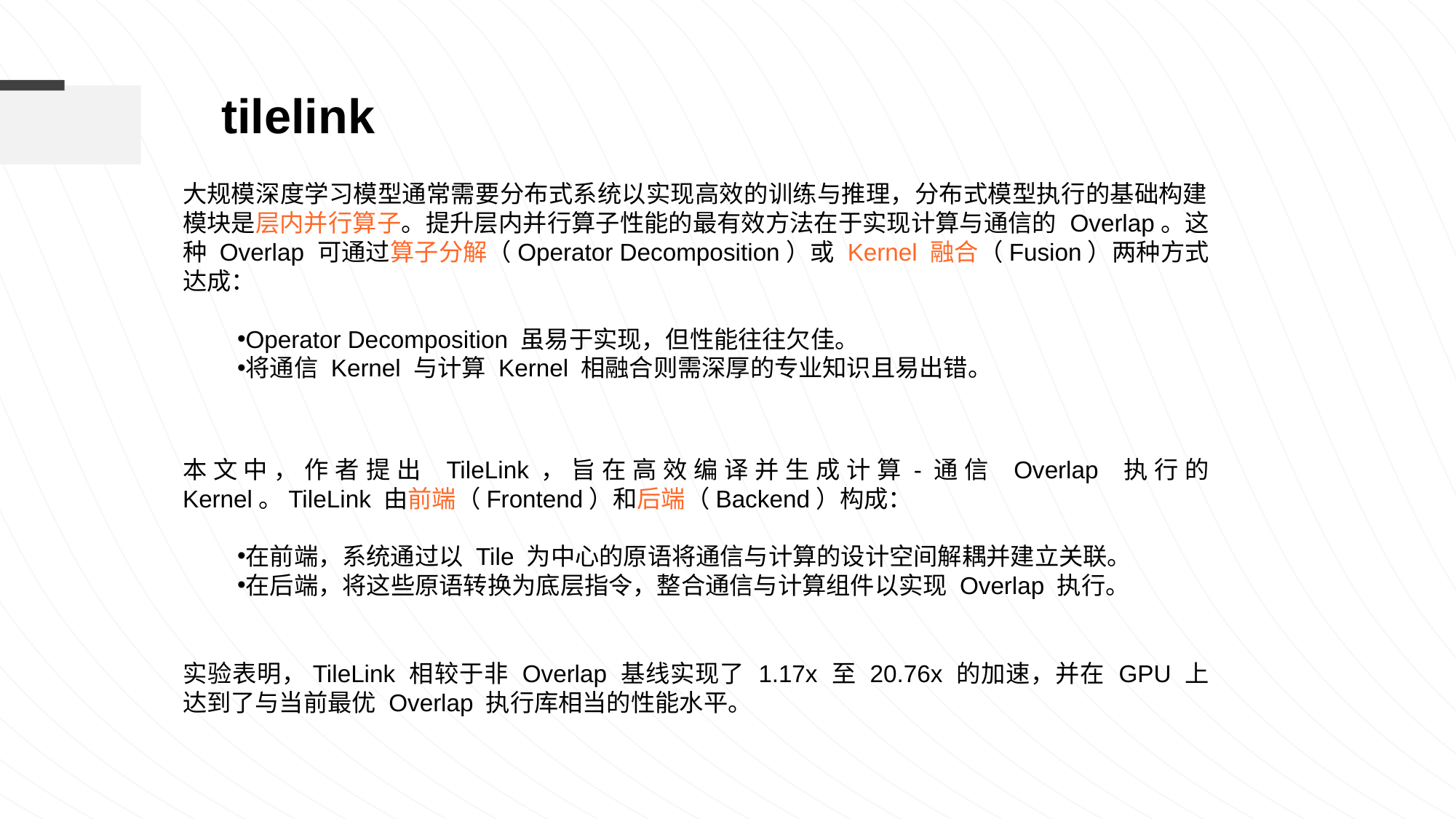

tilelink
大规模深度学习模型通常需要分布式系统以实现高效的训练与推理，分布式模型执行的基础构建模块是层内并行算子。提升层内并行算子性能的最有效方法在于实现计算与通信的 Overlap。这种 Overlap 可通过算子分解（Operator Decomposition）或 Kernel 融合（Fusion）两种方式达成：

Operator Decomposition 虽易于实现，但性能往往欠佳。
将通信 Kernel 与计算 Kernel 相融合则需深厚的专业知识且易出错。
本文中，作者提出 TileLink，旨在高效编译并生成计算-通信 Overlap 执行的 Kernel。TileLink 由前端（Frontend）和后端（Backend）构成：

在前端，系统通过以 Tile 为中心的原语将通信与计算的设计空间解耦并建立关联。
在后端，将这些原语转换为底层指令，整合通信与计算组件以实现 Overlap 执行。
实验表明，TileLink 相较于非 Overlap 基线实现了 1.17x 至 20.76x 的加速，并在 GPU 上达到了与当前最优 Overlap 执行库相当的性能水平。